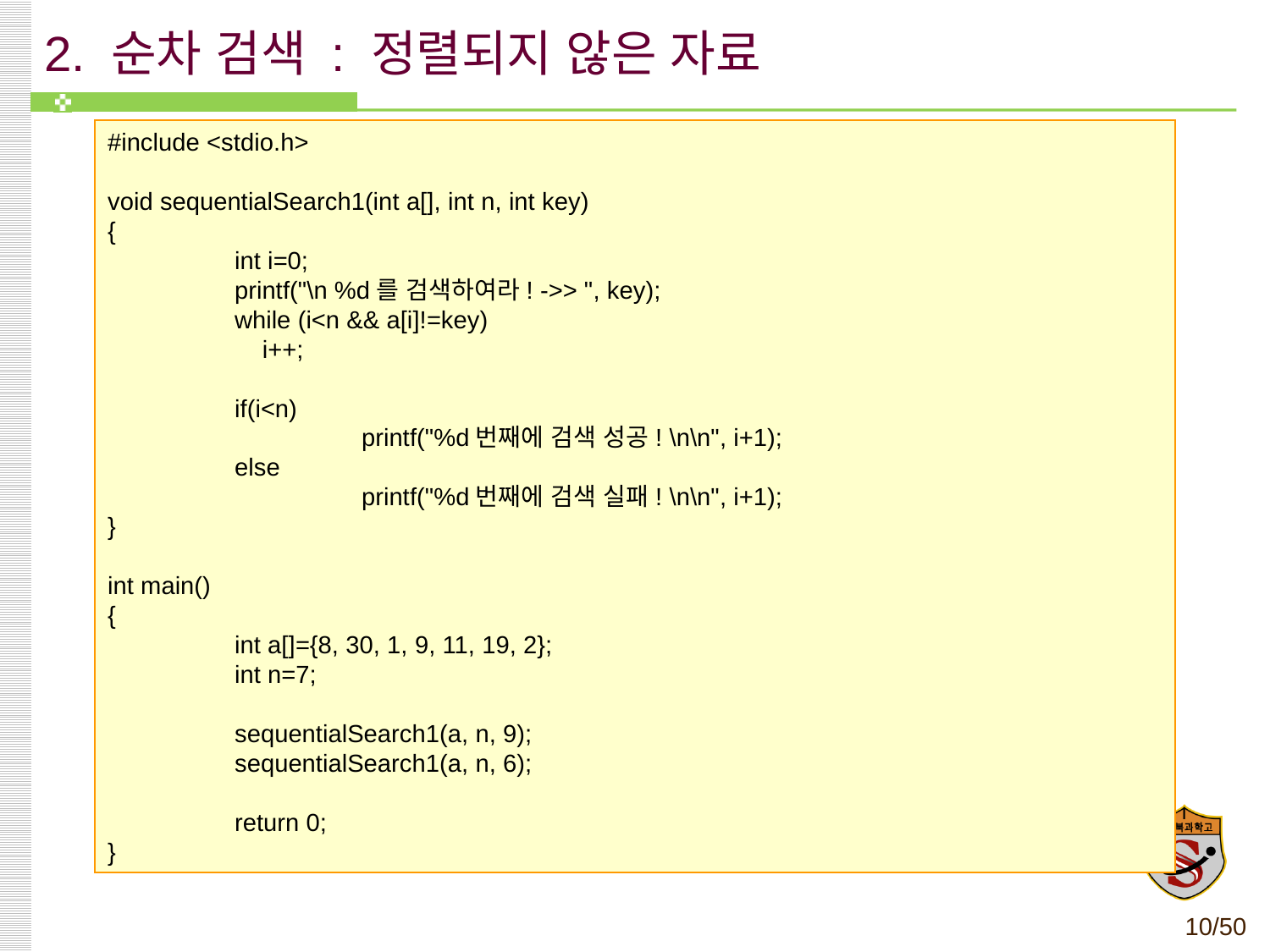

# 2. 순차 검색 : 정렬되지 않은 자료
#include <stdio.h>

void sequentialSearch1(int a[], int n, int key)
{
  	int i=0;
 	printf("\n %d를 검색하여라! ->> ", key);
 	while (i<n && a[i]!=key)
	    i++;

	if(i<n)
		printf("%d번째에 검색 성공! \n\n", i+1);
 	else
	 	printf("%d번째에 검색 실패! \n\n", i+1);
}

int main()
{
	int a[]={8, 30, 1, 9, 11, 19, 2};
 	int n=7;

 	sequentialSearch1(a, n, 9);
 	sequentialSearch1(a, n, 6);

 	return 0;
}